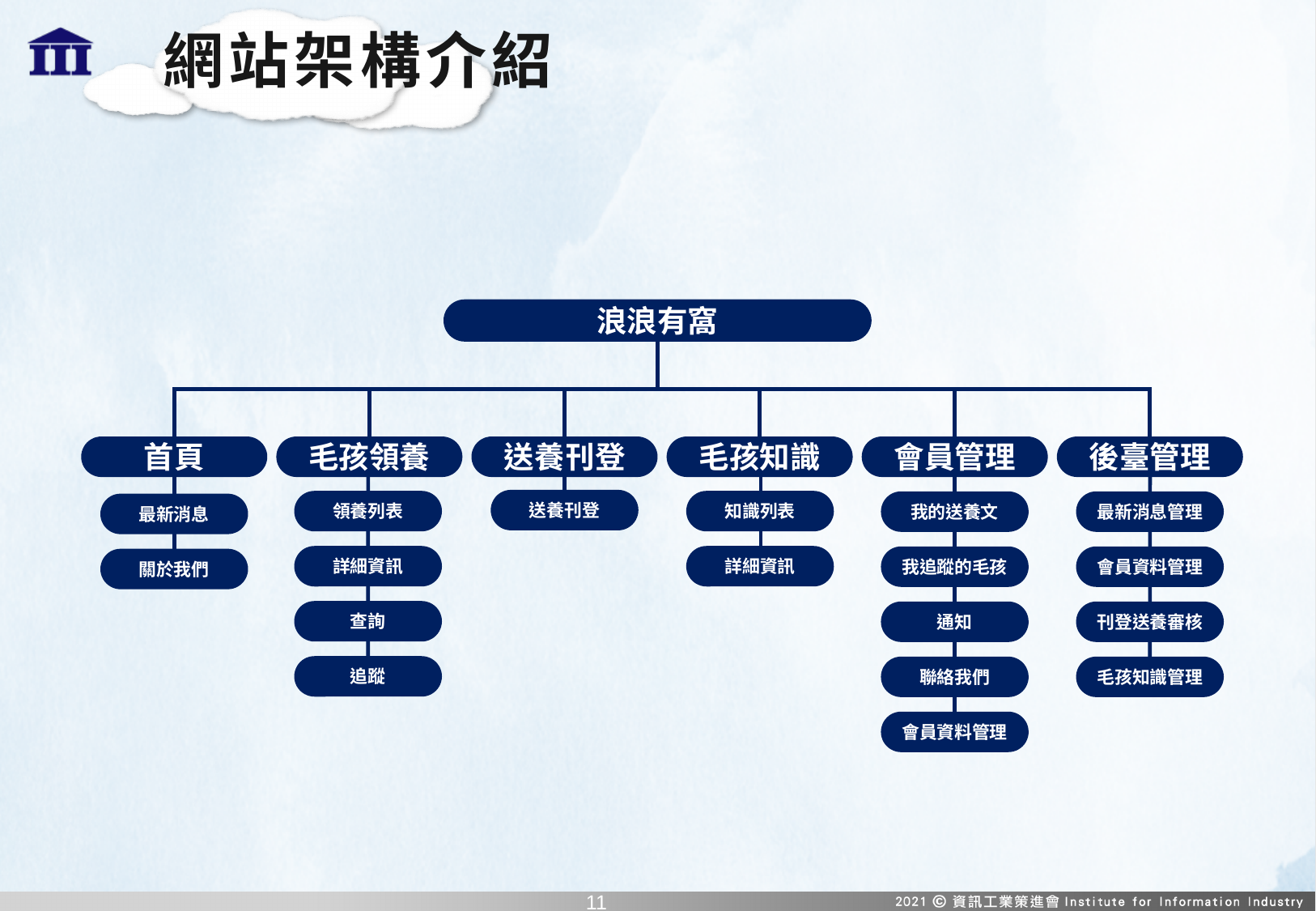

# 網站架構介紹
浪浪有窩
首頁
毛孩領養
送養刊登
毛孩知識
會員管理
後臺管理
送養刊登
領養列表
知識列表
我的送養文
最新消息管理
最新消息
詳細資訊
詳細資訊
我追蹤的毛孩
會員資料管理
關於我們
查詢
通知
刊登送養審核
追蹤
聯絡我們
毛孩知識管理
會員資料管理